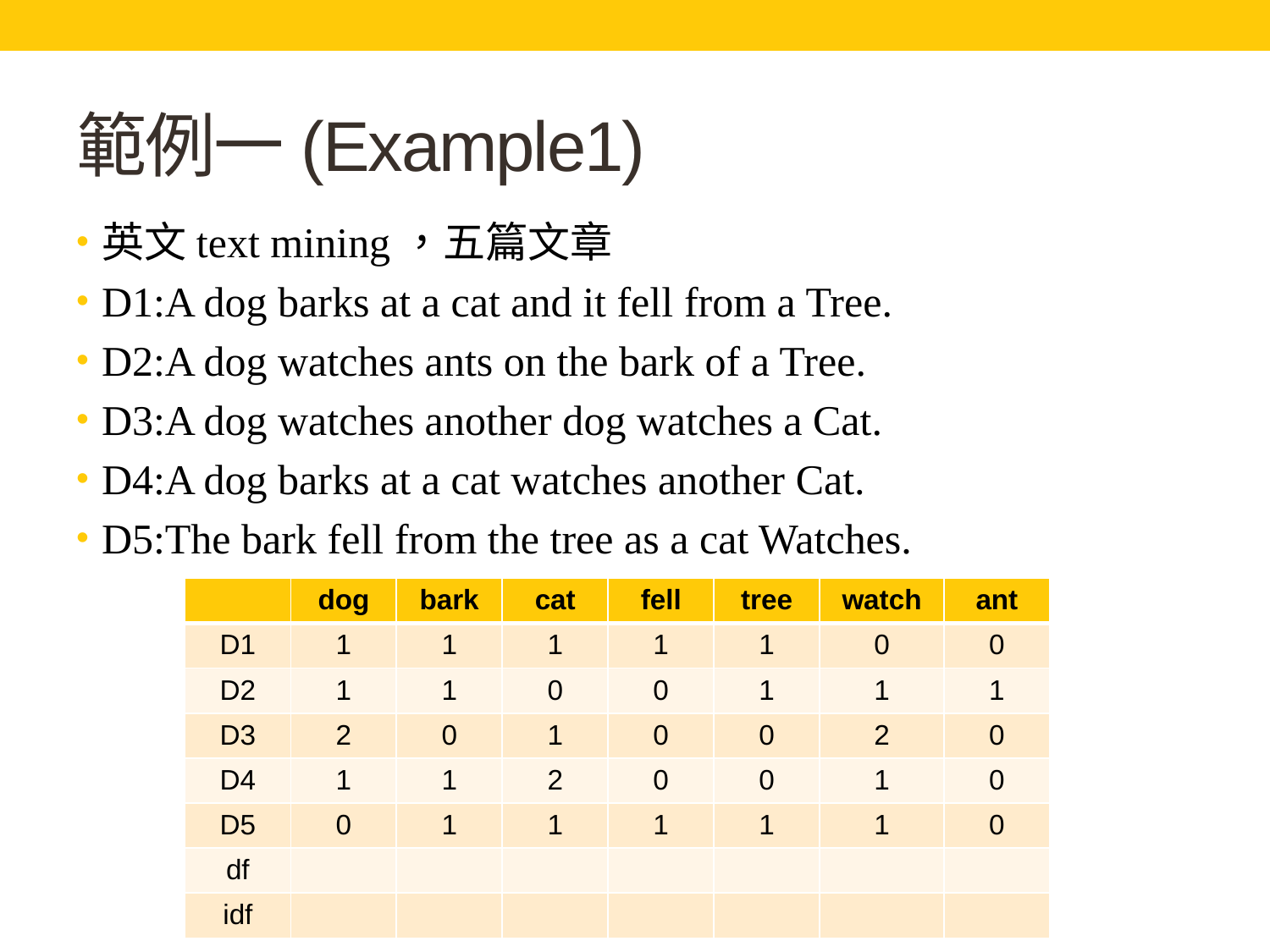

# 範例一(Example1)
英文text mining，五篇文章
D1:A dog barks at a cat and it fell from a Tree.
D2:A dog watches ants on the bark of a Tree.
D3:A dog watches another dog watches a Cat.
D4:A dog barks at a cat watches another Cat.
D5:The bark fell from the tree as a cat Watches.
|  | dog | bark | cat | fell | tree | watch | ant |
| --- | --- | --- | --- | --- | --- | --- | --- |
| D1 | 1 | 1 | 1 | 1 | 1 | 0 | 0 |
| D2 | 1 | 1 | 0 | 0 | 1 | 1 | 1 |
| D3 | 2 | 0 | 1 | 0 | 0 | 2 | 0 |
| D4 | 1 | 1 | 2 | 0 | 0 | 1 | 0 |
| D5 | 0 | 1 | 1 | 1 | 1 | 1 | 0 |
| df |  |  |  |  |  |  |  |
| idf |  |  |  |  |  |  |  |